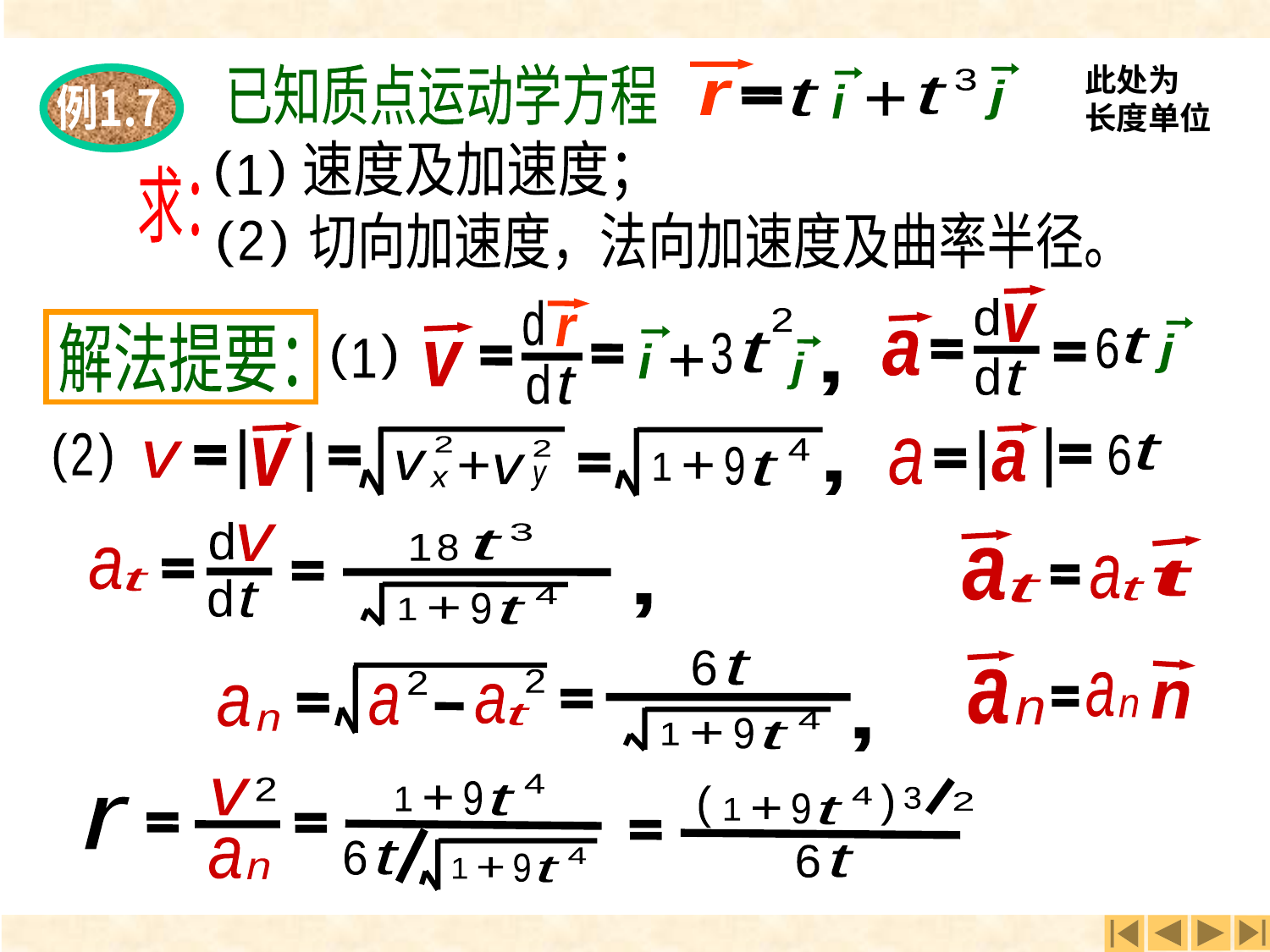

补充例3
此处为
长度单位
已知质点运动学方程

3
t

j

i
t
r
+

例1.7
速度及加速度；
)
(
1
求：
切向加速度，法向加速度及曲率半径。
)
(
2

d
d

v
2

解法提要：
r

a

j
6
t

i
3
t
)
(
1

j
v

+

d
t
d
t
,

v

a

4
9
t
+
1

)
(
2
6
t
2
a
2
v

v
+

v

y
,
x
d
3
t
1
8

4
9
t
+
1
v
a
τ

d
t
,

a
τ

τ
a
τ

a
n

n
a
n

6
t

2
2
a
a
τ

a
n

4
9
t
+
1
,
4
9
t
+
1
2
v

3
2
)
(
4
9
+
t
1

6
t
ρ

a
n

4
9
t
+
1
6
t